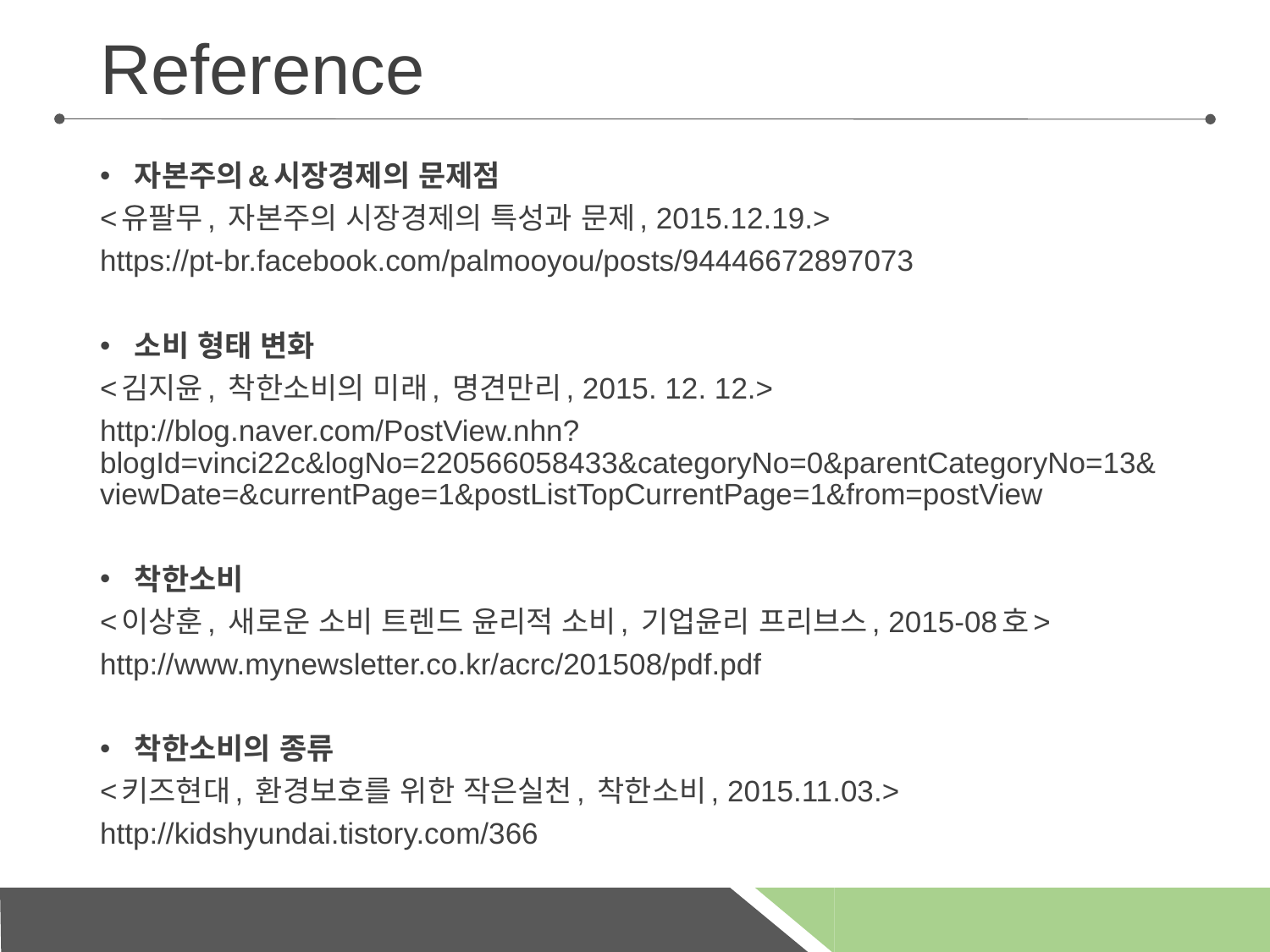

# Reference
자본주의&시장경제의 문제점
<유팔무, 자본주의 시장경제의 특성과 문제, 2015.12.19.>
https://pt-br.facebook.com/palmooyou/posts/94446672897073

소비 형태 변화
<김지윤, 착한소비의 미래, 명견만리, 2015. 12. 12.>
http://blog.naver.com/PostView.nhn?blogId=vinci22c&logNo=220566058433&categoryNo=0&parentCategoryNo=13&viewDate=&currentPage=1&postListTopCurrentPage=1&from=postView

착한소비
<이상훈, 새로운 소비 트렌드 윤리적 소비, 기업윤리 프리브스, 2015-08호>
http://www.mynewsletter.co.kr/acrc/201508/pdf.pdf

착한소비의 종류
<키즈현대, 환경보호를 위한 작은실천, 착한소비, 2015.11.03.>
http://kidshyundai.tistory.com/366